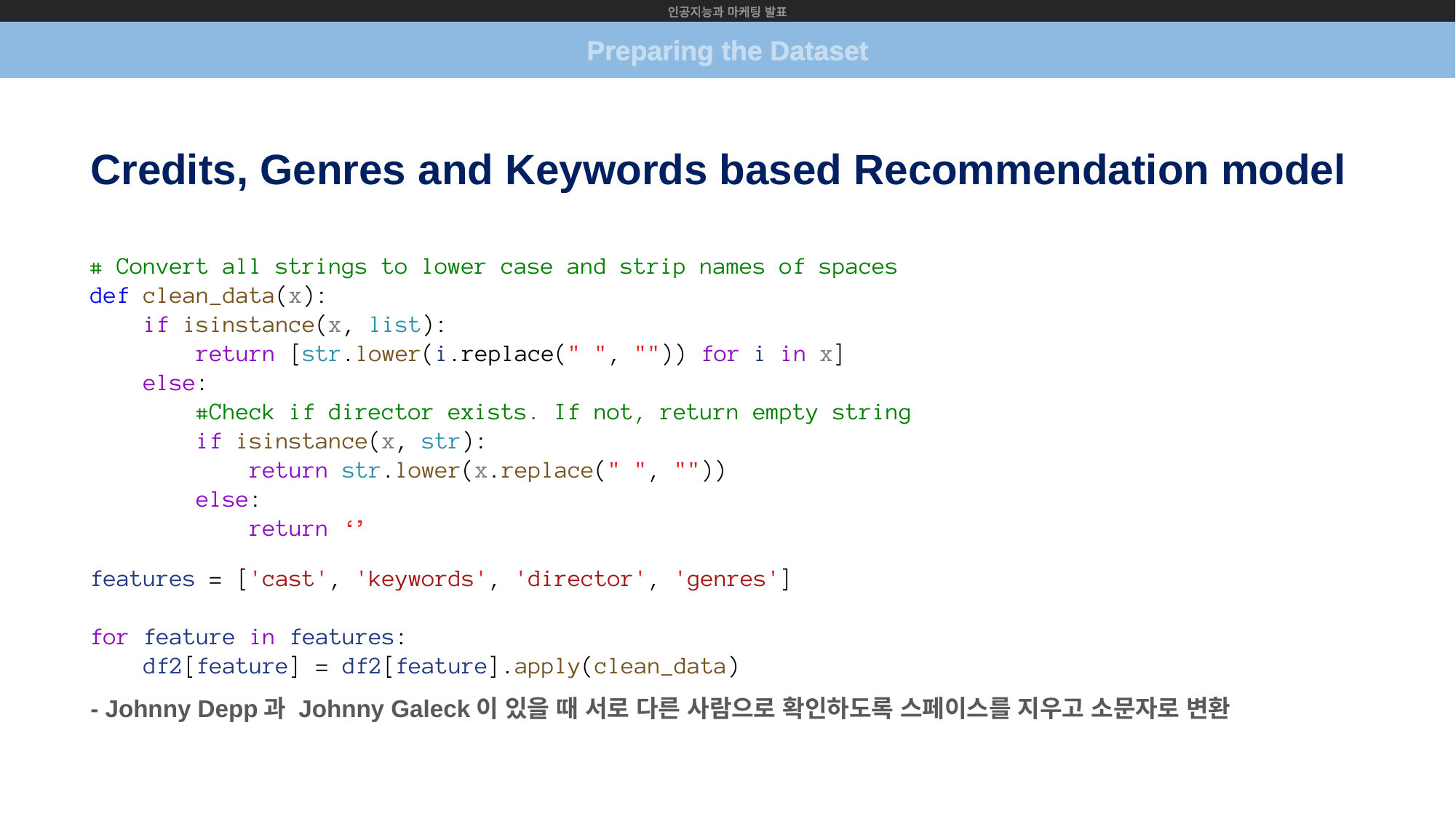

인공지능과 마케팅 발표

Preparing the Dataset
Credits, Genres and Keywords based Recommendation model

# Convert all strings to lower case and strip names of spaces
def clean_data(x):
    if isinstance(x, list):
        return [str.lower(i.replace(" ", "")) for i in x]
    else:
        #Check if director exists. If not, return empty string
        if isinstance(x, str):
            return str.lower(x.replace(" ", ""))
        else:
            return ‘’

features = ['cast', 'keywords', 'director', 'genres']
for feature in features:
    df2[feature] = df2[feature].apply(clean_data)
- Johnny Depp과 Johnny Galeck이 있을 때 서로 다른 사람으로 확인하도록 스페이스를 지우고 소문자로 변환